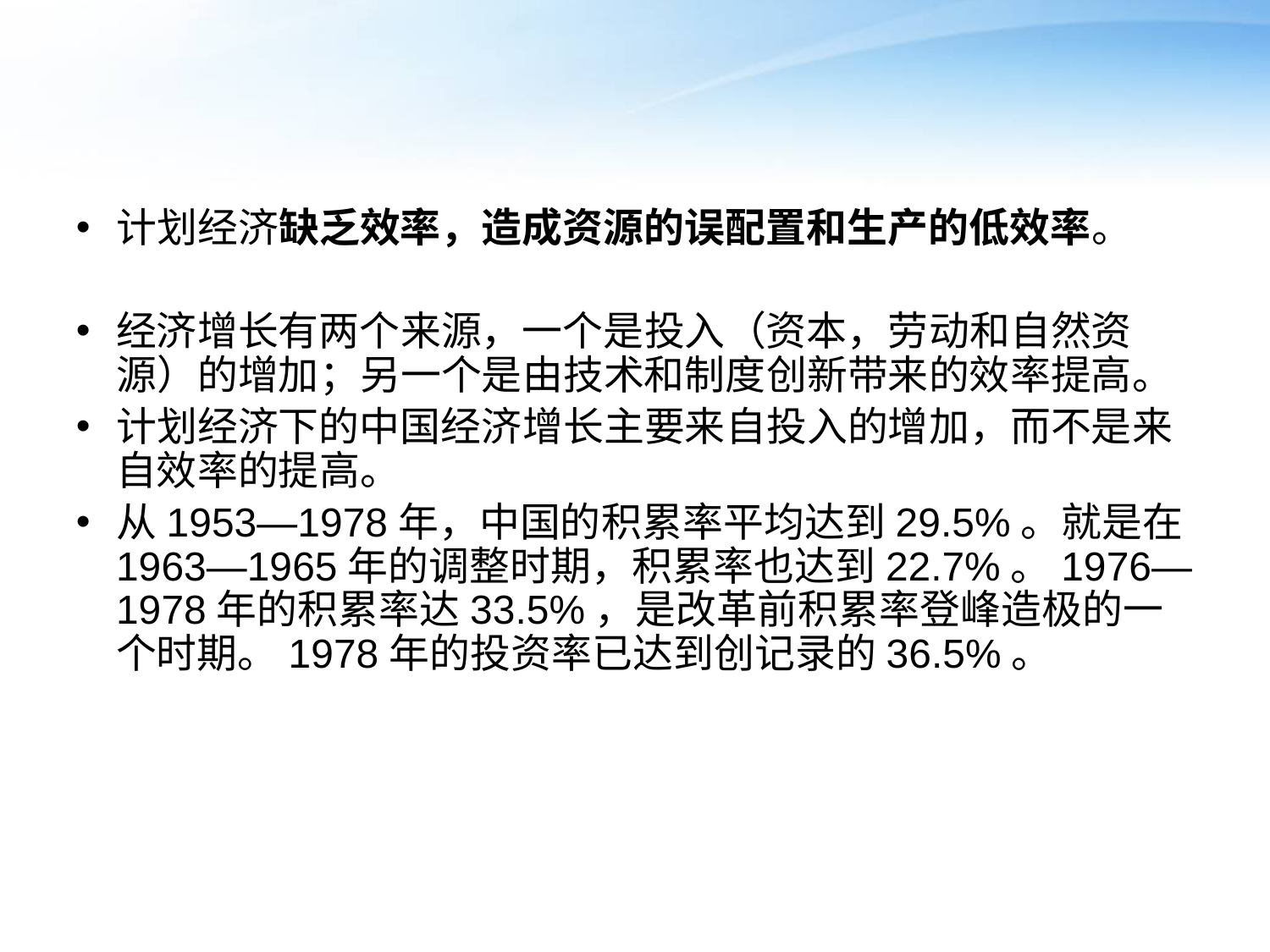

#
计划经济缺乏效率，造成资源的误配置和生产的低效率。

经济增长有两个来源，一个是投入（资本，劳动和自然资源）的增加；另一个是由技术和制度创新带来的效率提高。
计划经济下的中国经济增长主要来自投入的增加，而不是来自效率的提高。
从1953—1978年，中国的积累率平均达到29.5%。就是在1963—1965年的调整时期，积累率也达到22.7%。1976—1978年的积累率达33.5%，是改革前积累率登峰造极的一个时期。1978年的投资率已达到创记录的36.5%。